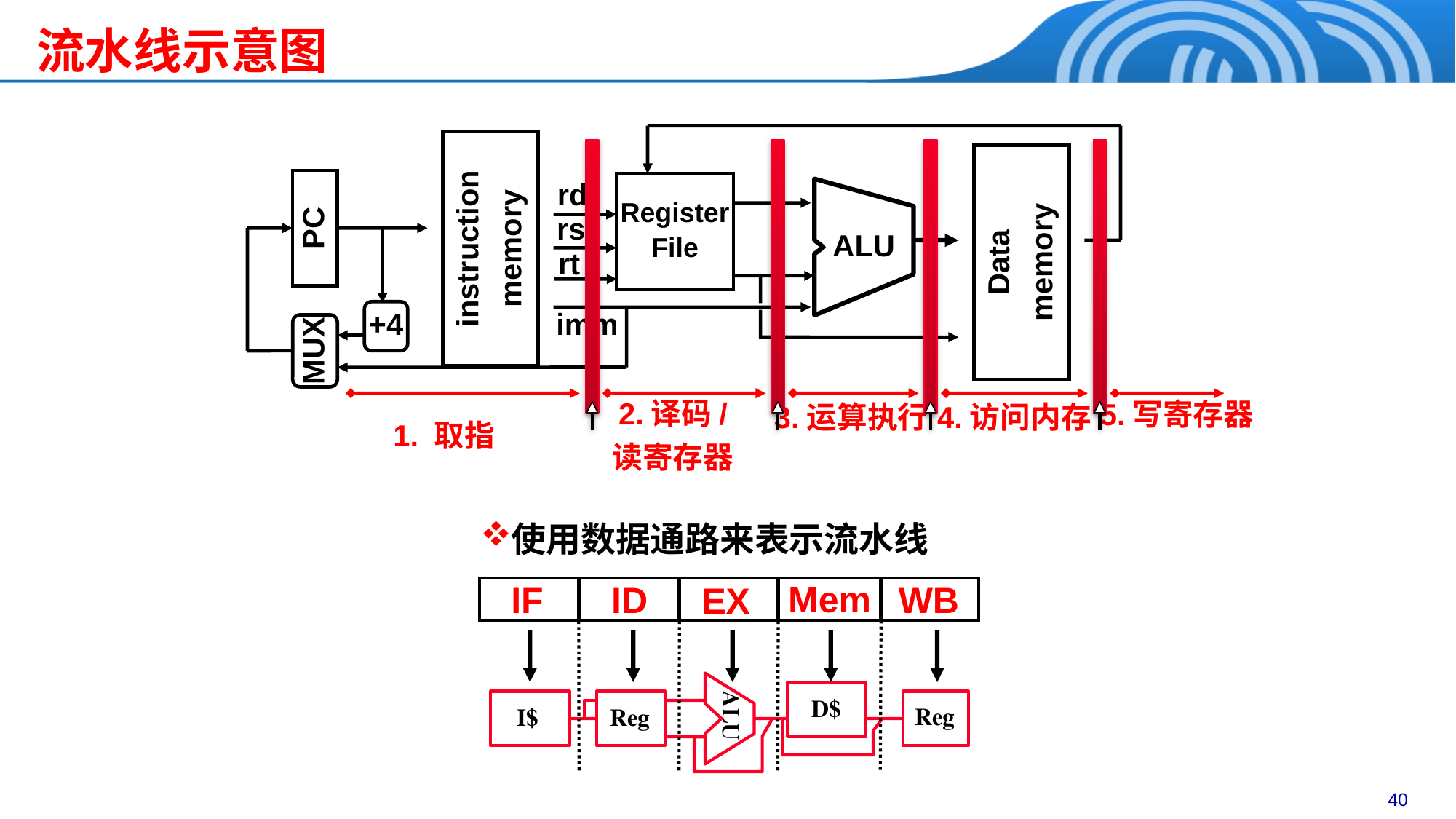

流水线示意图

Register
File
rd
ALU

instruction
memory

rs
PC

Data
memory

rt

+4
imm

MUX

3.运算执行

4.访问内存

5.写寄存器

1. 取指

2.译码/
读寄存器
使用数据通路来表示流水线

Mem

IF
ID
WB
EX

  D$
ALU

Reg
  I$
Reg